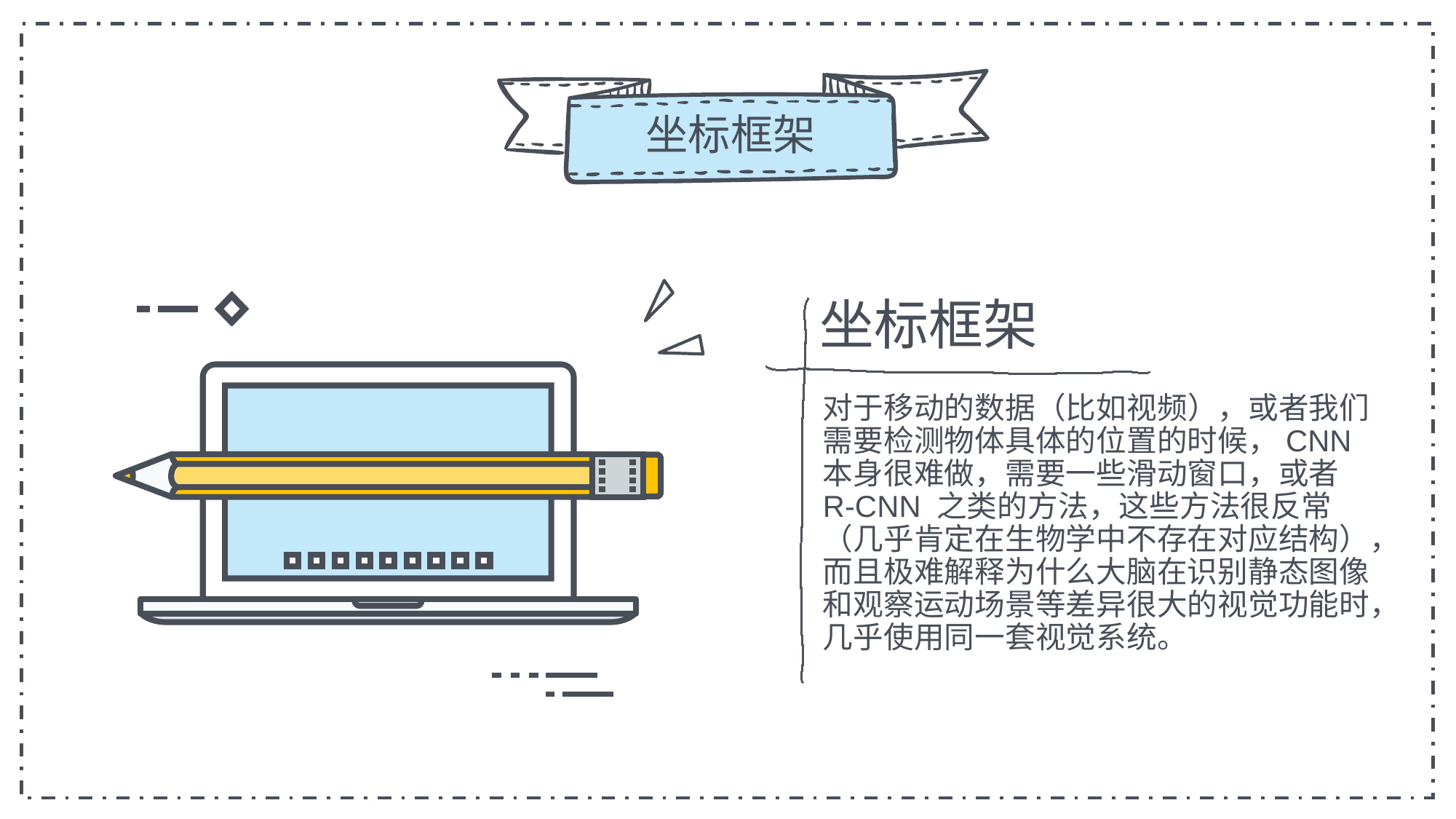

坐标框架
坐标框架
对于移动的数据（比如视频），或者我们需要检测物体具体的位置的时候，CNN 本身很难做，需要一些滑动窗口，或者 R-CNN 之类的方法，这些方法很反常（几乎肯定在生物学中不存在对应结构），而且极难解释为什么大脑在识别静态图像和观察运动场景等差异很大的视觉功能时，几乎使用同一套视觉系统。